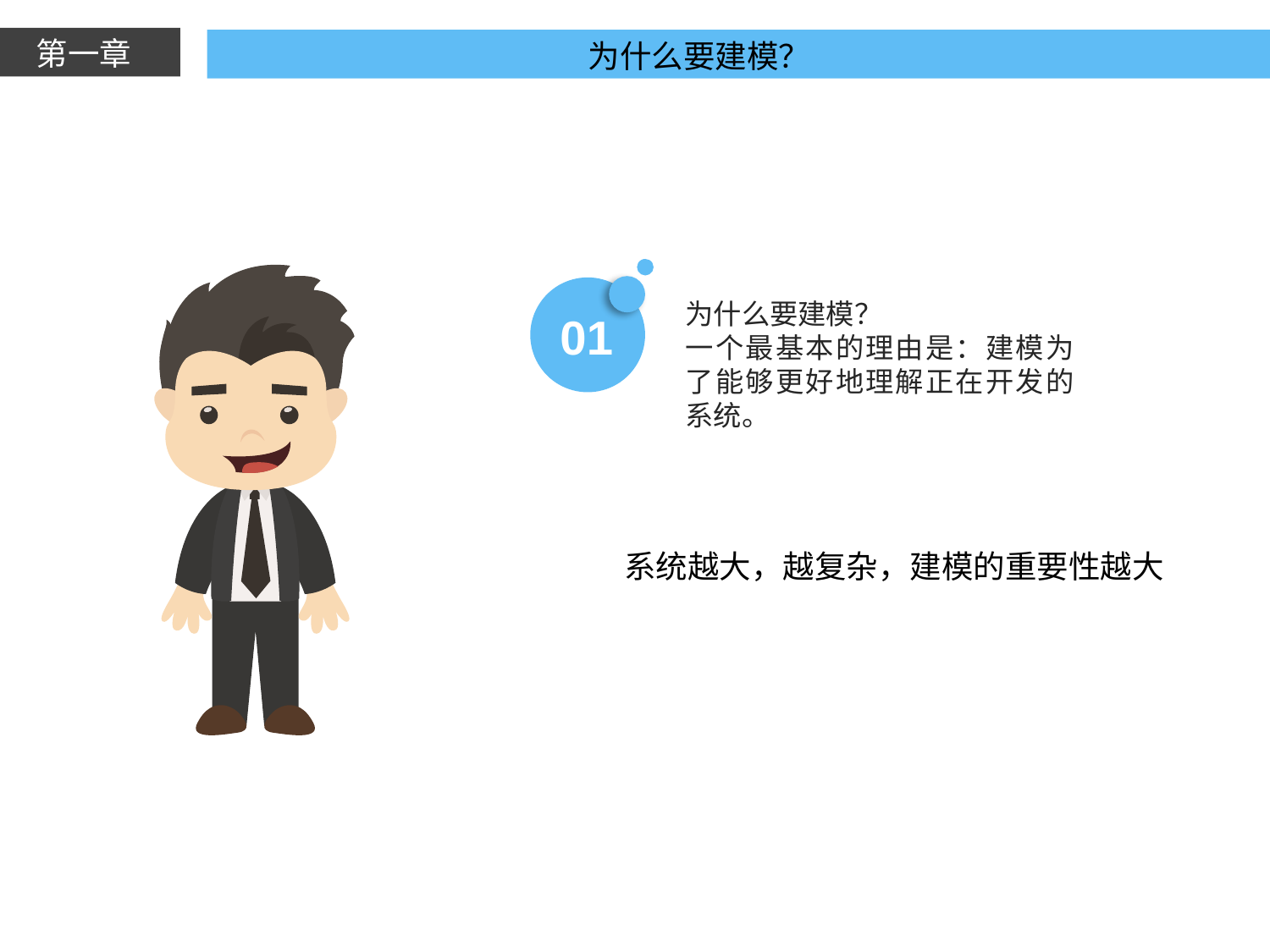

第一章

为什么要建模？

01
为什么要建模？
一个最基本的理由是：建模为了能够更好地理解正在开发的系统。
系统越大，越复杂，建模的重要性越大